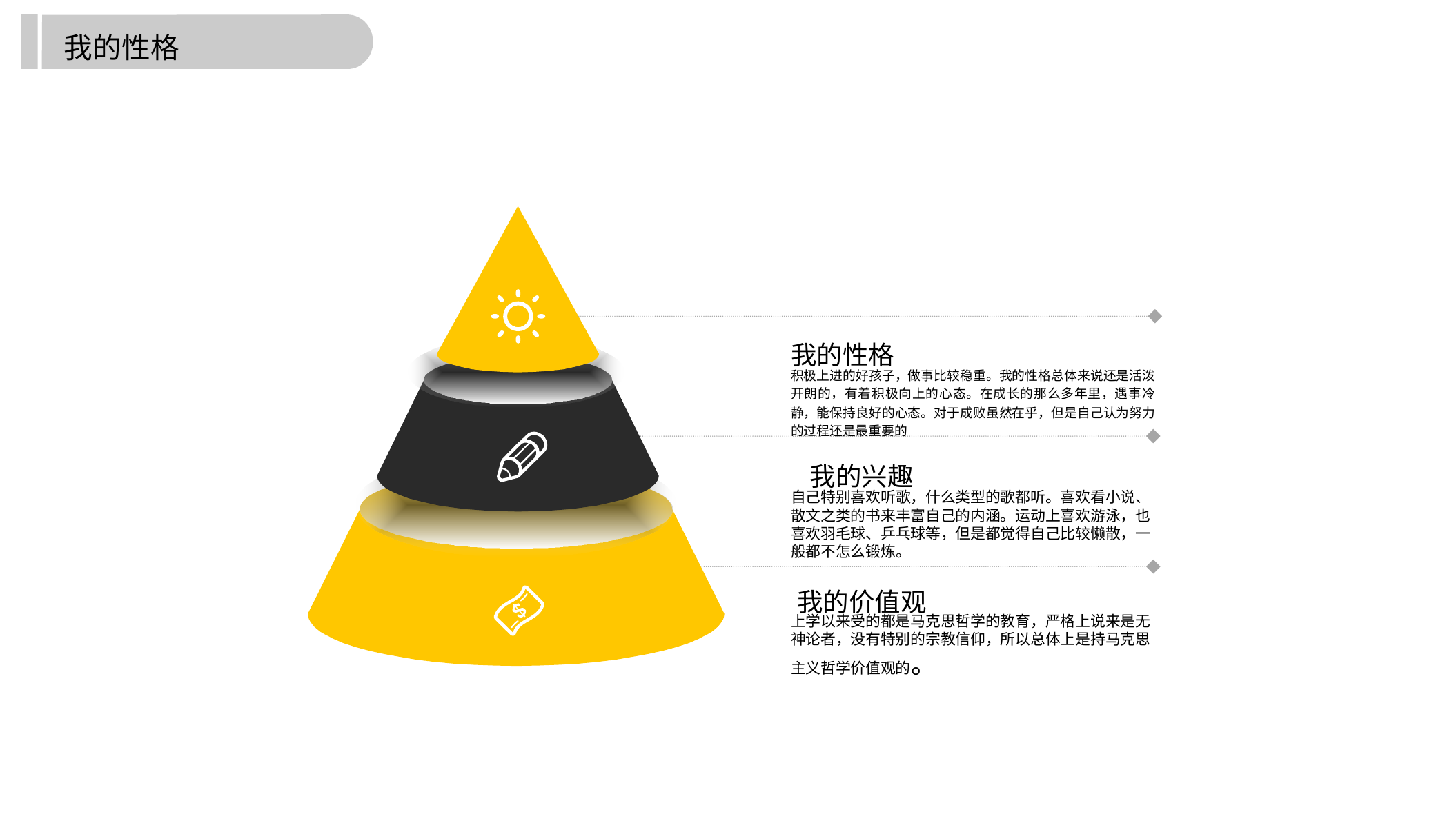

我的性格

我的性格

积极上进的好孩子，做事比较稳重。我的性格总体来说还是活泼开朗的，有着积极向上的心态。在成长的那么多年里，遇事冷静，能保持良好的心态。对于成败虽然在乎，但是自己认为努力的过程还是最重要的

我的兴趣
自己特别喜欢听歌，什么类型的歌都听。喜欢看小说、散文之类的书来丰富自己的内涵。运动上喜欢游泳，也喜欢羽毛球、乒乓球等，但是都觉得自己比较懒散，一般都不怎么锻炼。
我的价值观

上学以来受的都是马克思哲学的教育，严格上说来是无神论者，没有特别的宗教信仰，所以总体上是持马克思主义哲学价值观的。